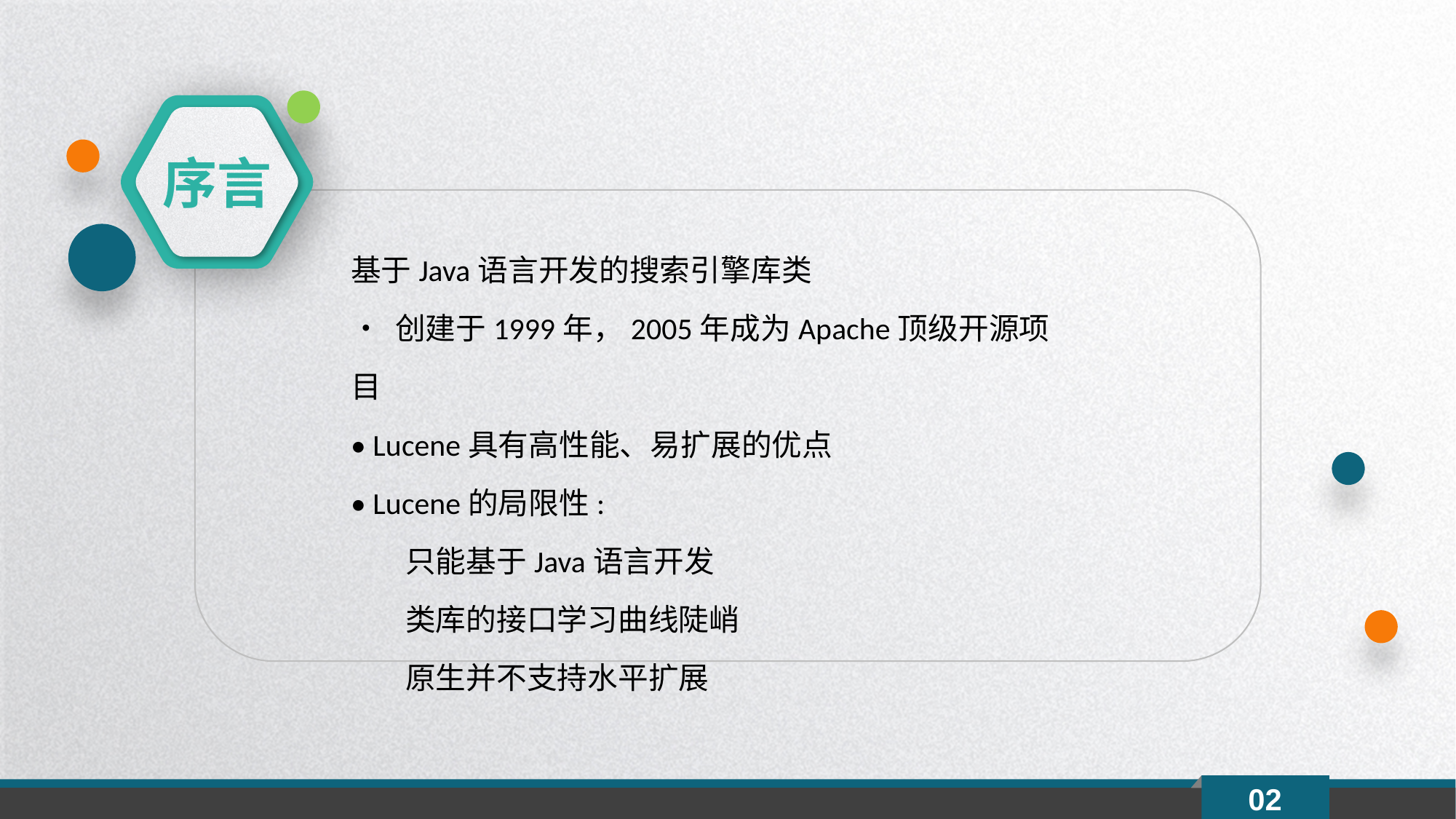

序言

基于Java语言开发的搜索引擎库类
• 创建于1999年，2005年成为Apache顶级开源项目
• Lucene具有高性能、易扩展的优点
• Lucene的局限性:
只能基于Java语言开发
类库的接口学习曲线陡峭
原生并不支持水平扩展

02

延时符